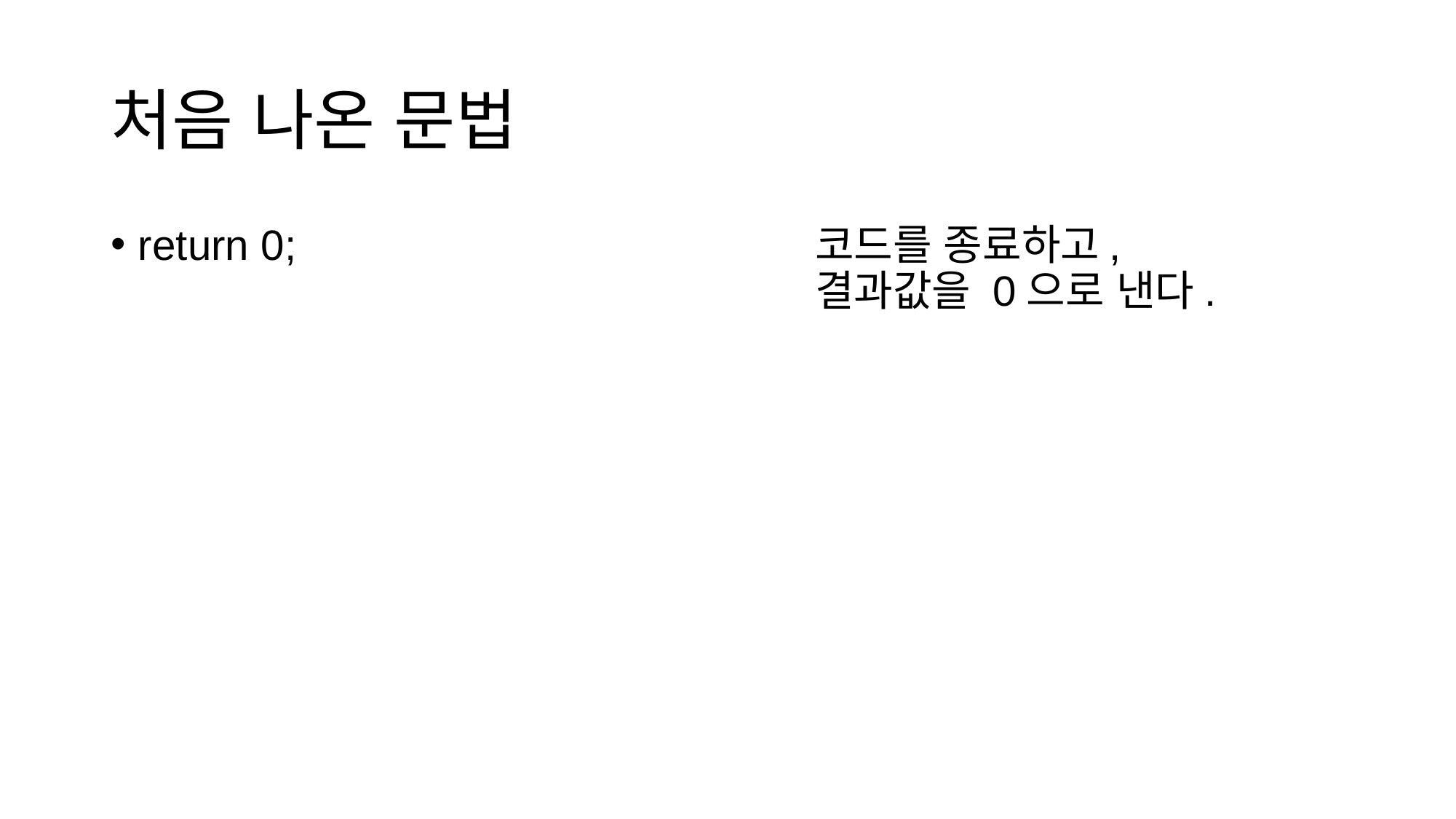

# 처음 나온 문법
return 0;	 				 코드를 종료하고,
						 결과값을 0으로 낸다.